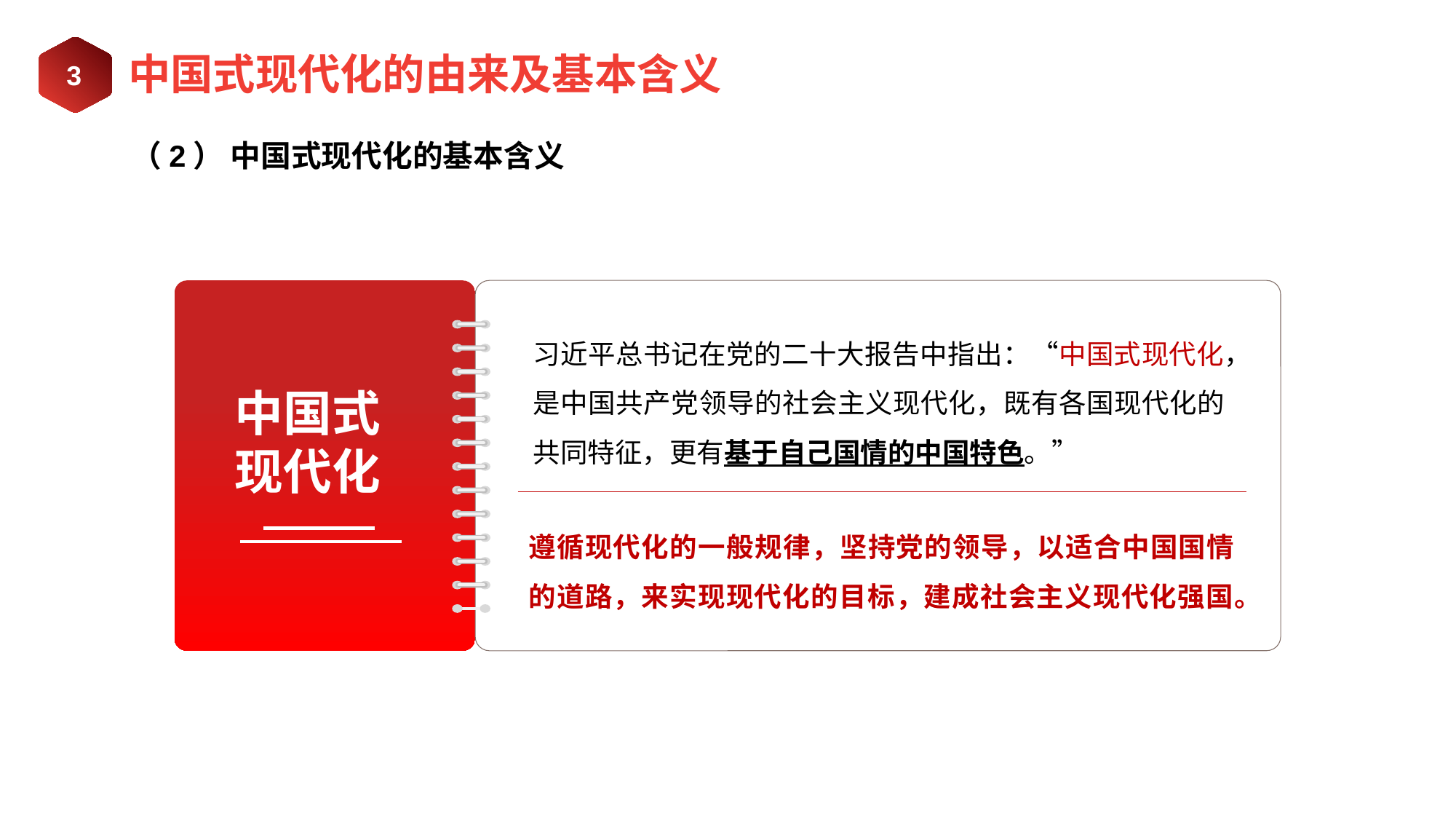

3
中国式现代化的由来及基本含义
（2） 中国式现代化的基本含义

习近平总书记在党的二十大报告中指出：“中国式现代化，是中国共产党领导的社会主义现代化，既有各国现代化的共同特征，更有基于自己国情的中国特色。”
中国式现代化
遵循现代化的一般规律，坚持党的领导，以适合中国国情的道路，来实现现代化的目标，建成社会主义现代化强国。